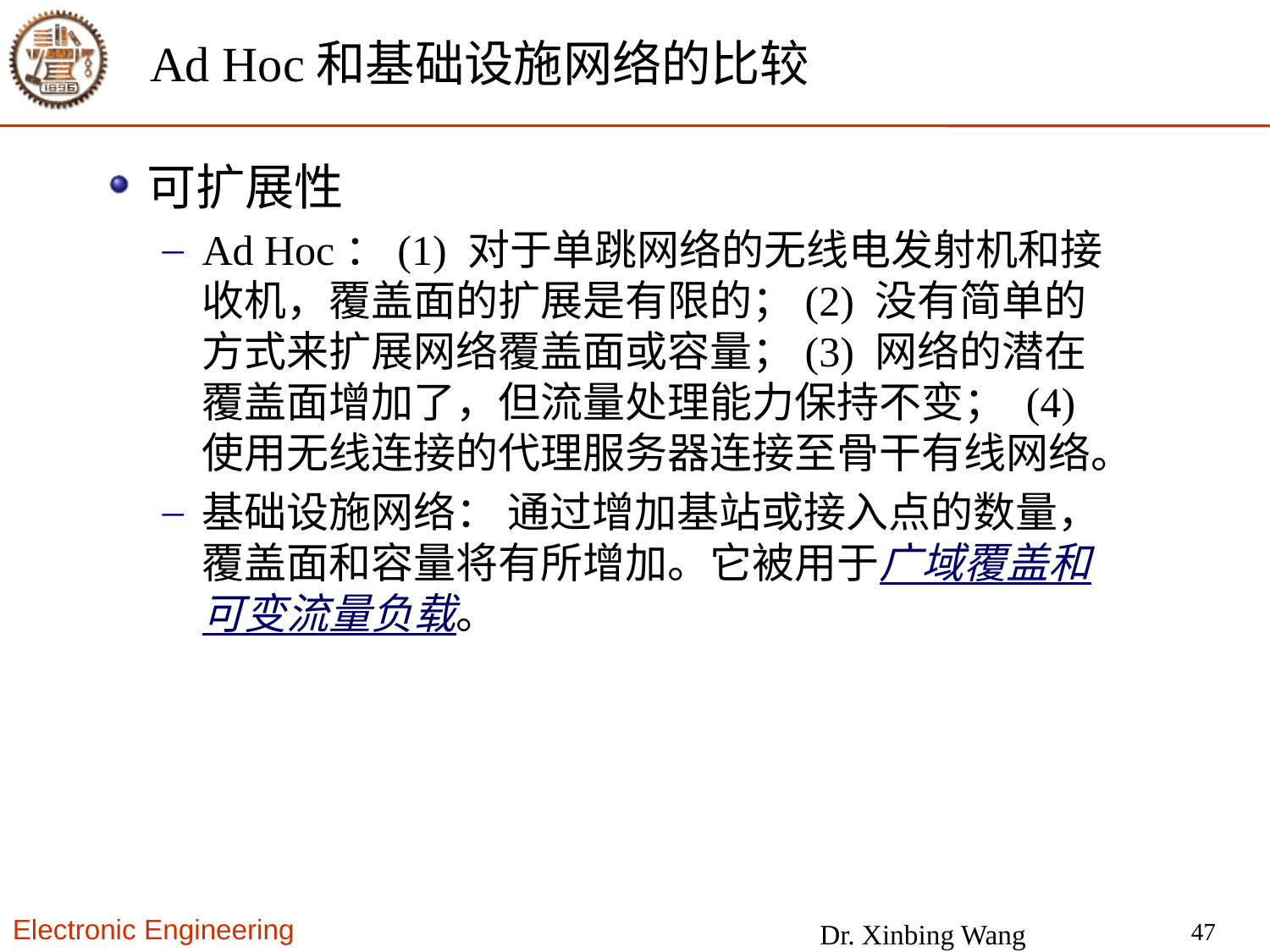

# Ad Hoc和基础设施网络的比较
可扩展性
Ad Hoc：(1) 对于单跳网络的无线电发射机和接收机，覆盖面的扩展是有限的；(2) 没有简单的方式来扩展网络覆盖面或容量；(3) 网络的潜在覆盖面增加了，但流量处理能力保持不变； (4) 使用无线连接的代理服务器连接至骨干有线网络。
基础设施网络： 通过增加基站或接入点的数量，覆盖面和容量将有所增加。它被用于广域覆盖和可变流量负载。
47
Dr. Xinbing Wang